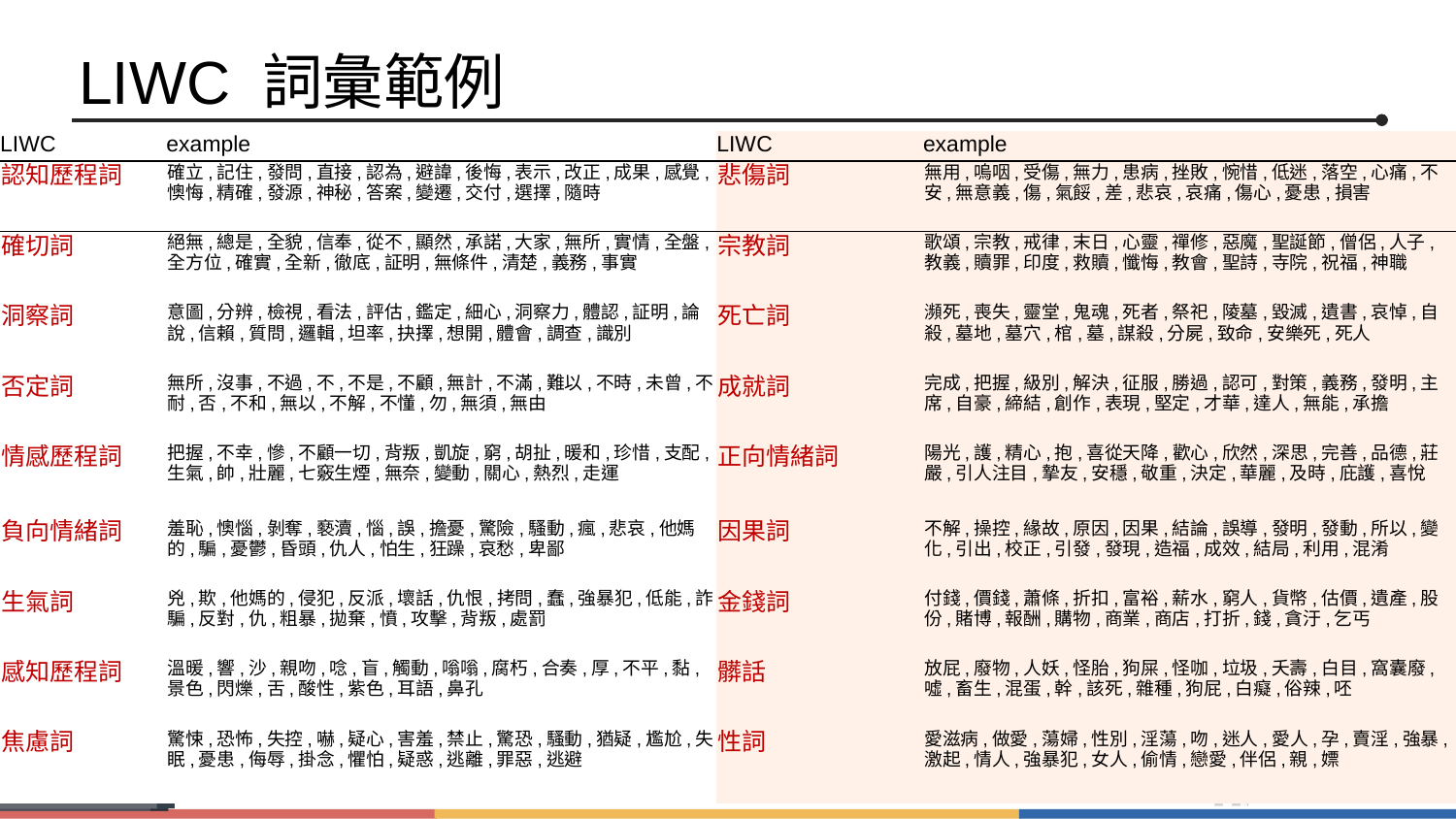

# LIWC 詞彙範例
| LIWC | example | LIWC | example |
| --- | --- | --- | --- |
| 認知歷程詞 | 確立,記住,發問,直接,認為,避諱,後悔,表示,改正,成果,感覺,懊悔,精確,發源,神秘,答案,變遷,交付,選擇,隨時 | 悲傷詞 | 無用,嗚咽,受傷,無力,患病,挫敗,惋惜,低迷,落空,心痛,不安,無意義,傷,氣餒,差,悲哀,哀痛,傷心,憂患,損害 |
| 確切詞 | 絕無,總是,全貌,信奉,從不,顯然,承諾,大家,無所,實情,全盤,全方位,確實,全新,徹底,証明,無條件,清楚,義務,事實 | 宗教詞 | 歌頌,宗教,戒律,末日,心靈,禪修,惡魔,聖誕節,僧侶,人子,教義,贖罪,印度,救贖,懺悔,教會,聖詩,寺院,祝福,神職 |
| 洞察詞 | 意圖,分辨,檢視,看法,評估,鑑定,細心,洞察力,體認,証明,論說,信賴,質問,邏輯,坦率,抉擇,想開,體會,調查,識別 | 死亡詞 | 瀕死,喪失,靈堂,鬼魂,死者,祭祀,陵墓,毀滅,遺書,哀悼,自殺,墓地,墓穴,棺,墓,謀殺,分屍,致命,安樂死,死人 |
| 否定詞 | 無所,沒事,不過,不,不是,不顧,無計,不滿,難以,不時,未曾,不耐,否,不和,無以,不解,不懂,勿,無須,無由 | 成就詞 | 完成,把握,級別,解決,征服,勝過,認可,對策,義務,發明,主席,自豪,締結,創作,表現,堅定,才華,達人,無能,承擔 |
| 情感歷程詞 | 把握,不幸,慘,不顧一切,背叛,凱旋,窮,胡扯,暖和,珍惜,支配,生氣,帥,壯麗,七竅生煙,無奈,變動,關心,熱烈,走運 | 正向情緒詞 | 陽光,護,精心,抱,喜從天降,歡心,欣然,深思,完善,品德,莊嚴,引人注目,摯友,安穩,敬重,決定,華麗,及時,庇護,喜悅 |
| 負向情緒詞 | 羞恥,懊惱,剝奪,褻瀆,惱,誤,擔憂,驚險,騷動,瘋,悲哀,他媽的,騙,憂鬱,昏頭,仇人,怕生,狂躁,哀愁,卑鄙 | 因果詞 | 不解,操控,緣故,原因,因果,結論,誤導,發明,發動,所以,變化,引出,校正,引發,發現,造福,成效,結局,利用,混淆 |
| 生氣詞 | 兇,欺,他媽的,侵犯,反派,壞話,仇恨,拷問,蠢,強暴犯,低能,詐騙,反對,仇,粗暴,拋棄,憤,攻擊,背叛,處罰 | 金錢詞 | 付錢,價錢,蕭條,折扣,富裕,薪水,窮人,貨幣,估價,遺產,股份,賭博,報酬,購物,商業,商店,打折,錢,貪汙,乞丐 |
| 感知歷程詞 | 溫暖,響,沙,親吻,唸,盲,觸動,嗡嗡,腐朽,合奏,厚,不平,黏,景色,閃爍,舌,酸性,紫色,耳語,鼻孔 | 髒話 | 放屁,廢物,人妖,怪胎,狗屎,怪咖,垃圾,夭壽,白目,窩囊廢,噓,畜生,混蛋,幹,該死,雜種,狗屁,白癡,俗辣,呸 |
| 焦慮詞 | 驚悚,恐怖,失控,嚇,疑心,害羞,禁止,驚恐,騷動,猶疑,尷尬,失眠,憂患,侮辱,掛念,懼怕,疑惑,逃離,罪惡,逃避 | 性詞 | 愛滋病,做愛,蕩婦,性別,淫蕩,吻,迷人,愛人,孕,賣淫,強暴,激起,情人,強暴犯,女人,偷情,戀愛,伴侶,親,嫖 |